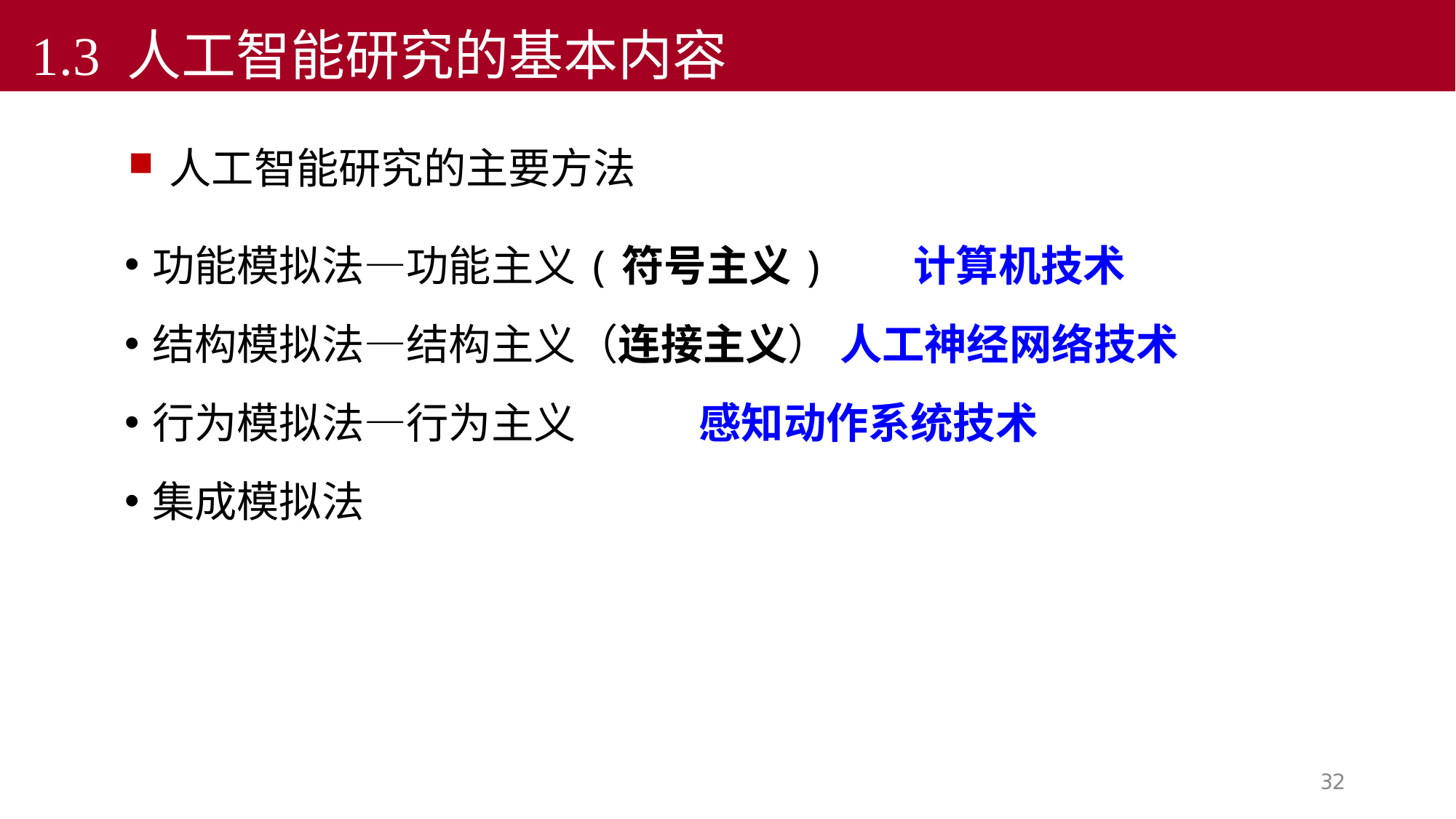

1.3 人工智能研究的基本内容
# 人工智能研究的主要方法
功能模拟法—功能主义(符号主义)   计算机技术
结构模拟法—结构主义（连接主义） 人工神经网络技术
行为模拟法—行为主义             感知动作系统技术
集成模拟法
32